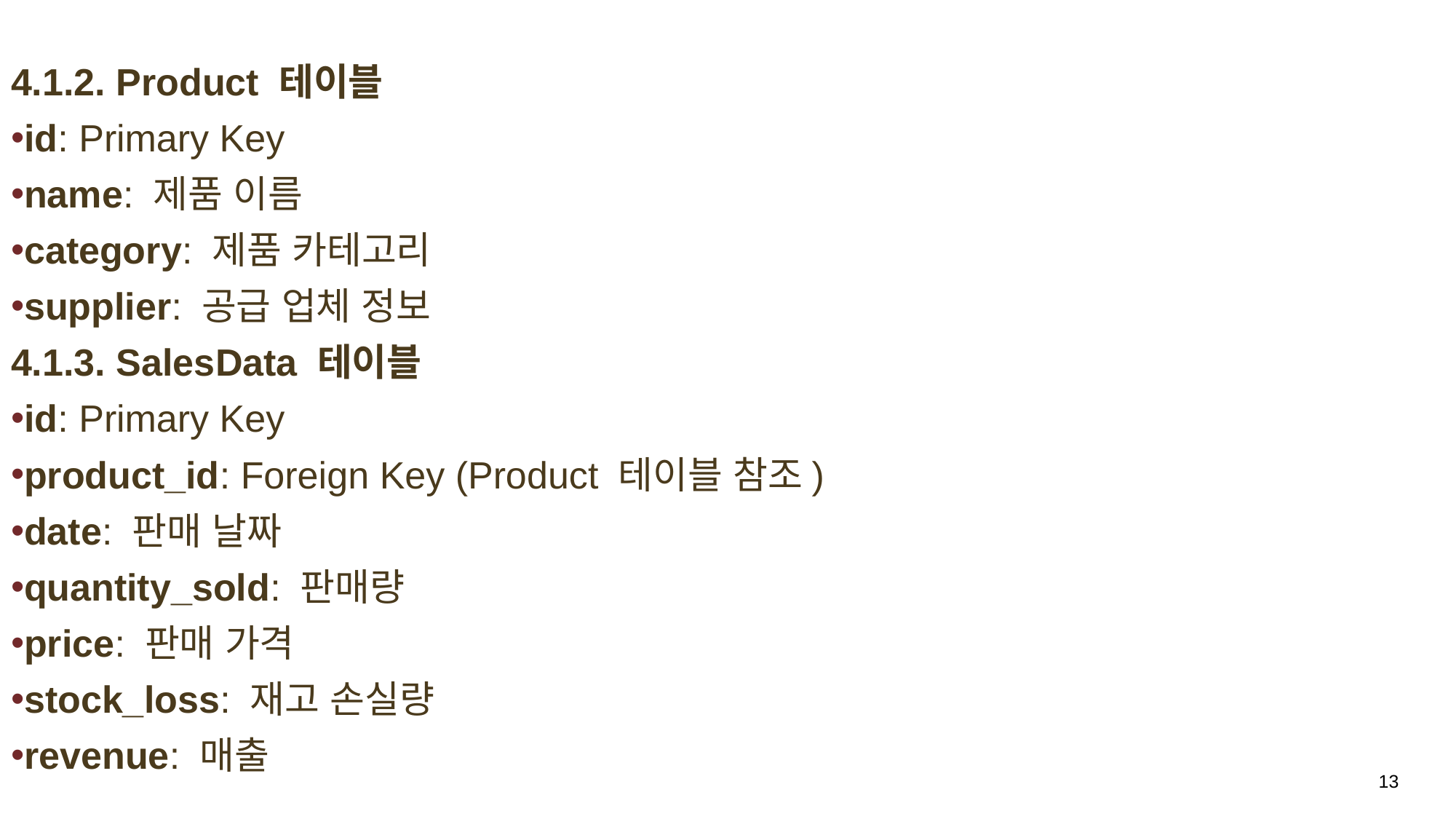

4.1.2. Product 테이블
id: Primary Key
name: 제품 이름
category: 제품 카테고리
supplier: 공급 업체 정보
4.1.3. SalesData 테이블
id: Primary Key
product_id: Foreign Key (Product 테이블 참조)
date: 판매 날짜
quantity_sold: 판매량
price: 판매 가격
stock_loss: 재고 손실량
revenue: 매출
13